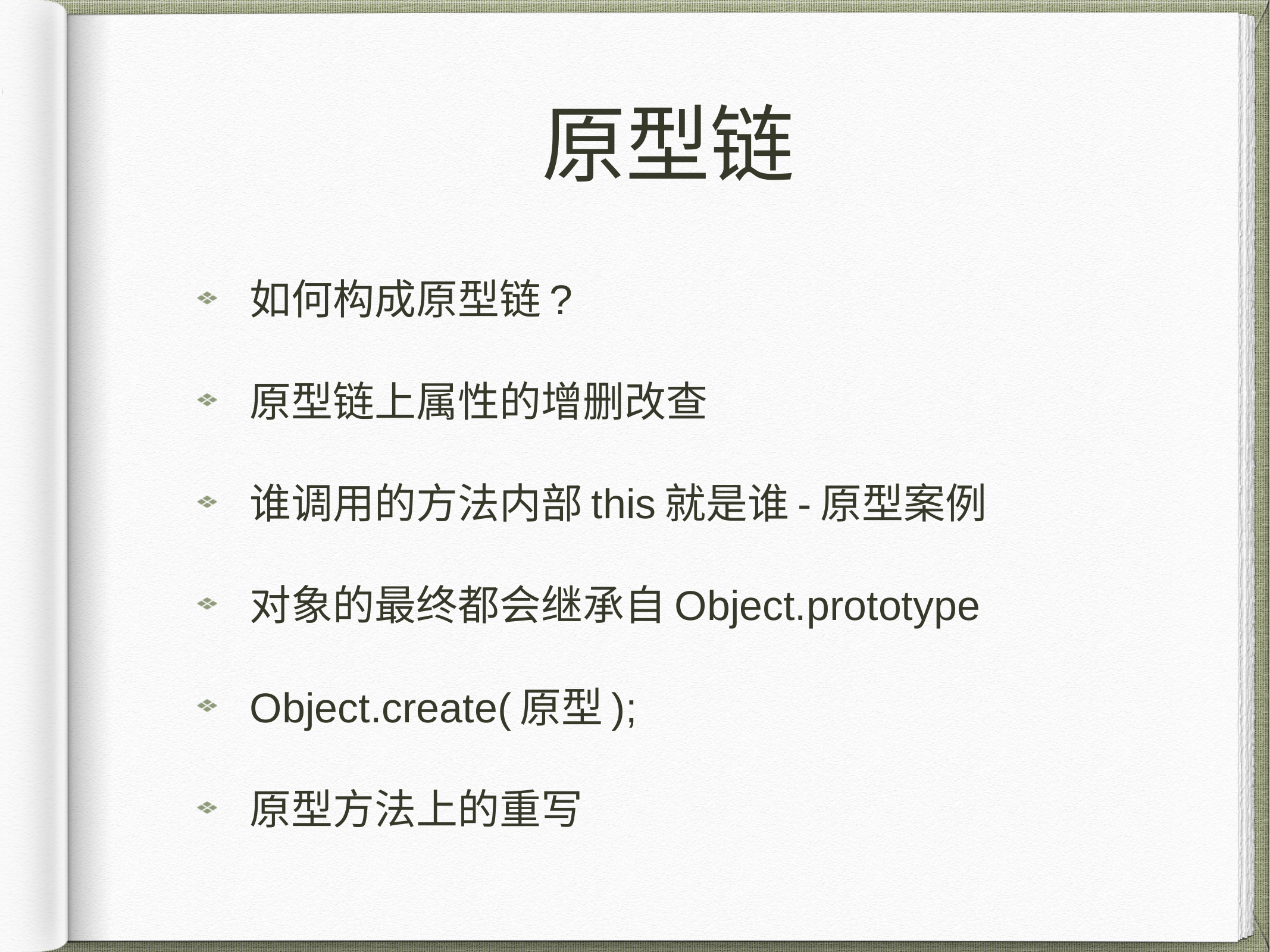

# 原型链
如何构成原型链?
原型链上属性的增删改查
谁调用的方法内部this就是谁-原型案例
对象的最终都会继承自Object.prototype
Object.create(原型);
原型方法上的重写